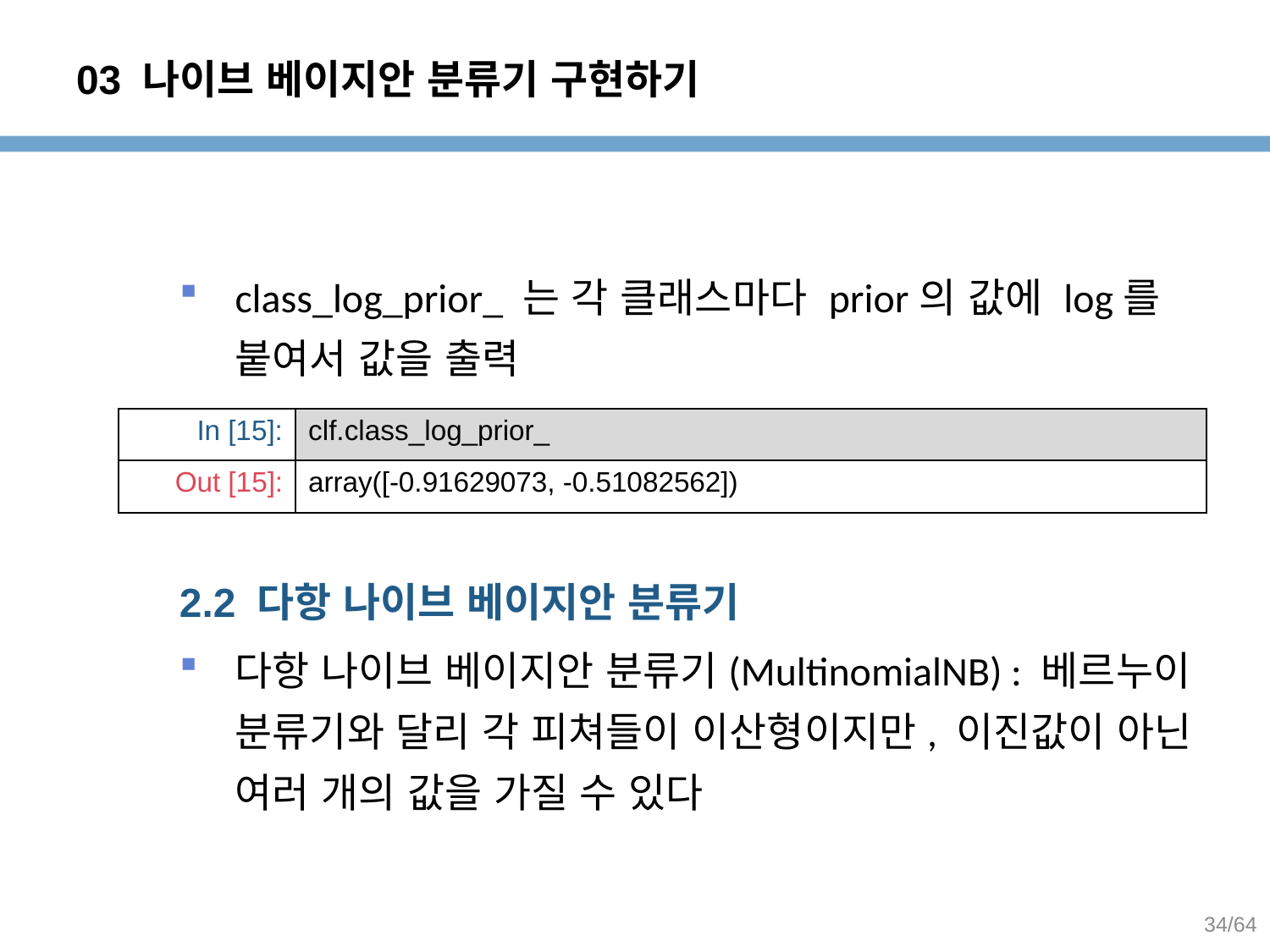

# 03 나이브 베이지안 분류기 구현하기

class_log_prior_ 는 각 클래스마다 prior의 값에 log를 붙여서 값을 출력

2.2 다항 나이브 베이지안 분류기
다항 나이브 베이지안 분류기(MultinomialNB) : 베르누이 분류기와 달리 각 피쳐들이 이산형이지만, 이진값이 아닌 여러 개의 값을 가질 수 있다
| In [15]: | clf.class\_log\_prior\_ |
| --- | --- |
| Out [15]: | array([-0.91629073, -0.51082562]) |
34/64